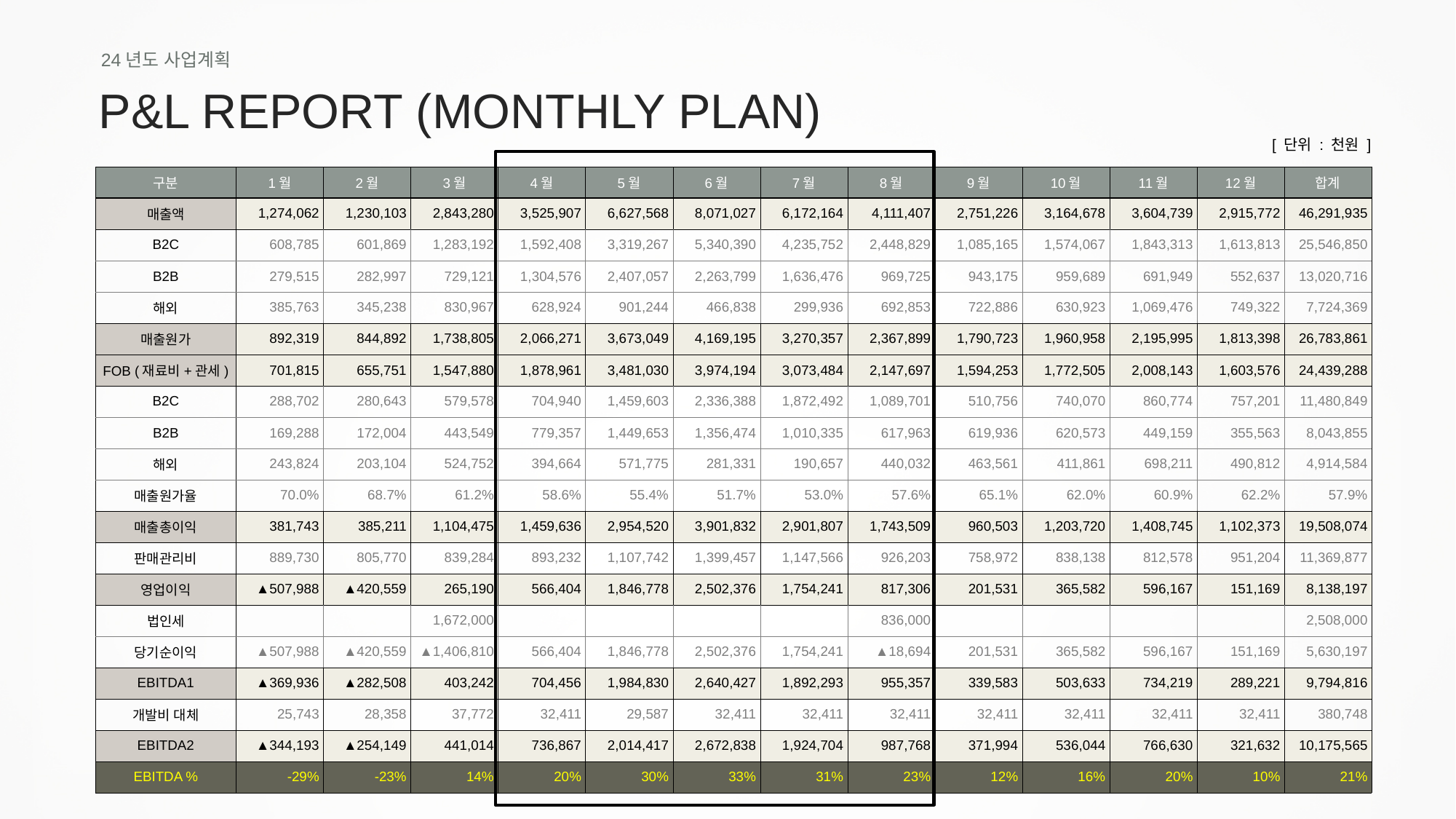

24년도 사업계획
P&L REPORT (MONTHLY PLAN)
[ 단위 : 천원 ]

| 구분 | 1월 | 2월 | 3월 | 4월 | 5월 | 6월 | 7월 | 8월 | 9월 | 10월 | 11월 | 12월 | 합계 |
| --- | --- | --- | --- | --- | --- | --- | --- | --- | --- | --- | --- | --- | --- |
| 매출액 | 1,274,062 | 1,230,103 | 2,843,280 | 3,525,907 | 6,627,568 | 8,071,027 | 6,172,164 | 4,111,407 | 2,751,226 | 3,164,678 | 3,604,739 | 2,915,772 | 46,291,935 |
| B2C | 608,785 | 601,869 | 1,283,192 | 1,592,408 | 3,319,267 | 5,340,390 | 4,235,752 | 2,448,829 | 1,085,165 | 1,574,067 | 1,843,313 | 1,613,813 | 25,546,850 |
| B2B | 279,515 | 282,997 | 729,121 | 1,304,576 | 2,407,057 | 2,263,799 | 1,636,476 | 969,725 | 943,175 | 959,689 | 691,949 | 552,637 | 13,020,716 |
| 해외 | 385,763 | 345,238 | 830,967 | 628,924 | 901,244 | 466,838 | 299,936 | 692,853 | 722,886 | 630,923 | 1,069,476 | 749,322 | 7,724,369 |
| 매출원가 | 892,319 | 844,892 | 1,738,805 | 2,066,271 | 3,673,049 | 4,169,195 | 3,270,357 | 2,367,899 | 1,790,723 | 1,960,958 | 2,195,995 | 1,813,398 | 26,783,861 |
| FOB (재료비+관세) | 701,815 | 655,751 | 1,547,880 | 1,878,961 | 3,481,030 | 3,974,194 | 3,073,484 | 2,147,697 | 1,594,253 | 1,772,505 | 2,008,143 | 1,603,576 | 24,439,288 |
| B2C | 288,702 | 280,643 | 579,578 | 704,940 | 1,459,603 | 2,336,388 | 1,872,492 | 1,089,701 | 510,756 | 740,070 | 860,774 | 757,201 | 11,480,849 |
| B2B | 169,288 | 172,004 | 443,549 | 779,357 | 1,449,653 | 1,356,474 | 1,010,335 | 617,963 | 619,936 | 620,573 | 449,159 | 355,563 | 8,043,855 |
| 해외 | 243,824 | 203,104 | 524,752 | 394,664 | 571,775 | 281,331 | 190,657 | 440,032 | 463,561 | 411,861 | 698,211 | 490,812 | 4,914,584 |
| 매출원가율 | 70.0% | 68.7% | 61.2% | 58.6% | 55.4% | 51.7% | 53.0% | 57.6% | 65.1% | 62.0% | 60.9% | 62.2% | 57.9% |
| 매출총이익 | 381,743 | 385,211 | 1,104,475 | 1,459,636 | 2,954,520 | 3,901,832 | 2,901,807 | 1,743,509 | 960,503 | 1,203,720 | 1,408,745 | 1,102,373 | 19,508,074 |
| 판매관리비 | 889,730 | 805,770 | 839,284 | 893,232 | 1,107,742 | 1,399,457 | 1,147,566 | 926,203 | 758,972 | 838,138 | 812,578 | 951,204 | 11,369,877 |
| 영업이익 | ▲507,988 | ▲420,559 | 265,190 | 566,404 | 1,846,778 | 2,502,376 | 1,754,241 | 817,306 | 201,531 | 365,582 | 596,167 | 151,169 | 8,138,197 |
| 법인세 |  |  | 1,672,000 |  |  |  |  | 836,000 |  |  |  |  | 2,508,000 |
| 당기순이익 | ▲507,988 | ▲420,559 | ▲1,406,810 | 566,404 | 1,846,778 | 2,502,376 | 1,754,241 | ▲18,694 | 201,531 | 365,582 | 596,167 | 151,169 | 5,630,197 |
| EBITDA1 | ▲369,936 | ▲282,508 | 403,242 | 704,456 | 1,984,830 | 2,640,427 | 1,892,293 | 955,357 | 339,583 | 503,633 | 734,219 | 289,221 | 9,794,816 |
| 개발비 대체 | 25,743 | 28,358 | 37,772 | 32,411 | 29,587 | 32,411 | 32,411 | 32,411 | 32,411 | 32,411 | 32,411 | 32,411 | 380,748 |
| EBITDA2 | ▲344,193 | ▲254,149 | 441,014 | 736,867 | 2,014,417 | 2,672,838 | 1,924,704 | 987,768 | 371,994 | 536,044 | 766,630 | 321,632 | 10,175,565 |
| EBITDA % | -29% | -23% | 14% | 20% | 30% | 33% | 31% | 23% | 12% | 16% | 20% | 10% | 21% |